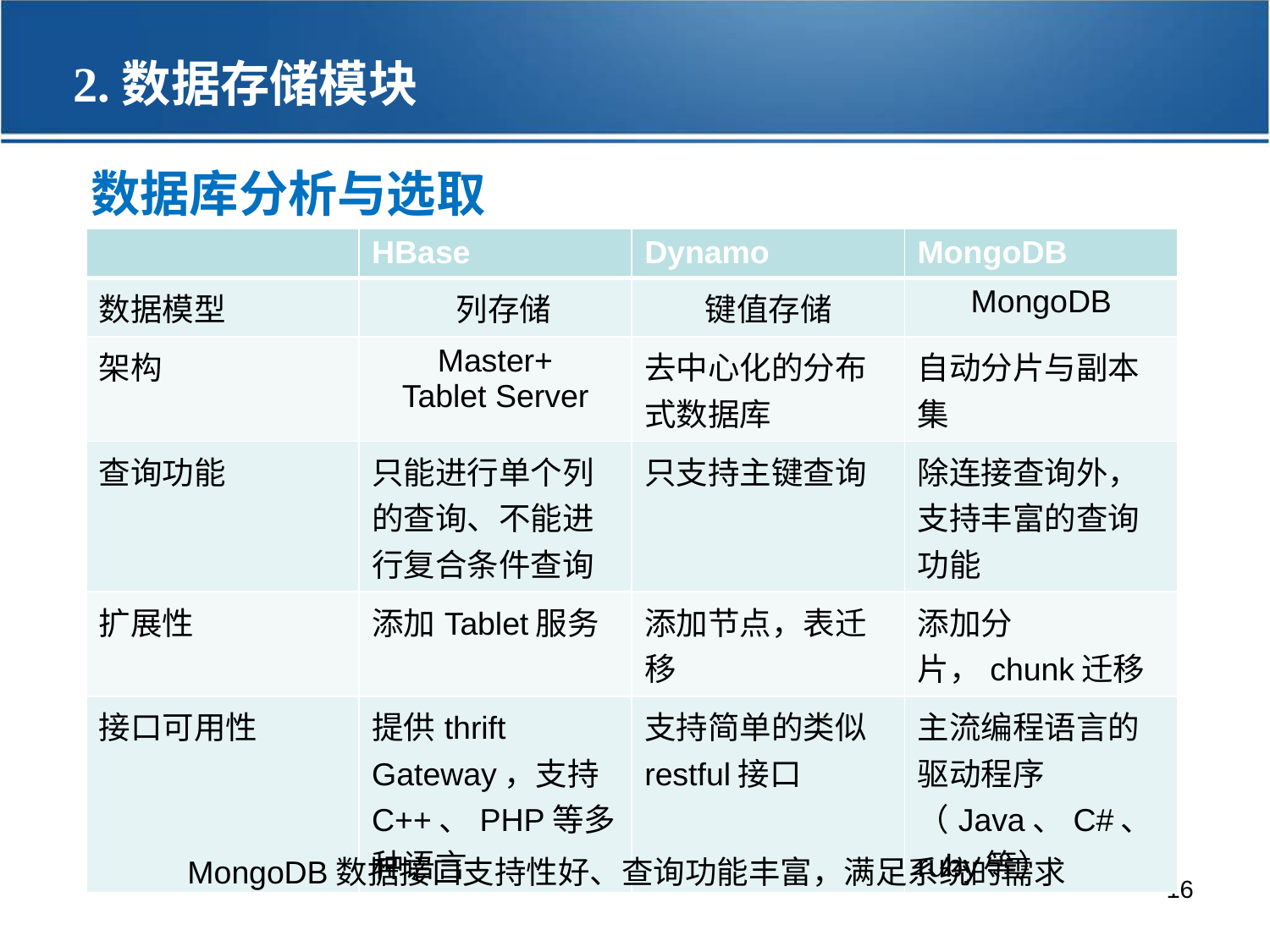

2.数据存储模块
数据库分析与选取
|  | HBase | Dynamo | MongoDB |
| --- | --- | --- | --- |
| 数据模型 | 列存储 | 键值存储 | MongoDB |
| 架构 | Master+ Tablet Server | 去中心化的分布式数据库 | 自动分片与副本集 |
| 查询功能 | 只能进行单个列的查询、不能进行复合条件查询 | 只支持主键查询 | 除连接查询外，支持丰富的查询功能 |
| 扩展性 | 添加Tablet服务 | 添加节点，表迁移 | 添加分片，chunk迁移 |
| 接口可用性 | 提供thrift Gateway，支持C++、PHP等多种语言 | 支持简单的类似restful接口 | 主流编程语言的驱动程序（Java、C#、ruby等） |
MongoDB数据接口支持性好、查询功能丰富，满足系统的需求
16